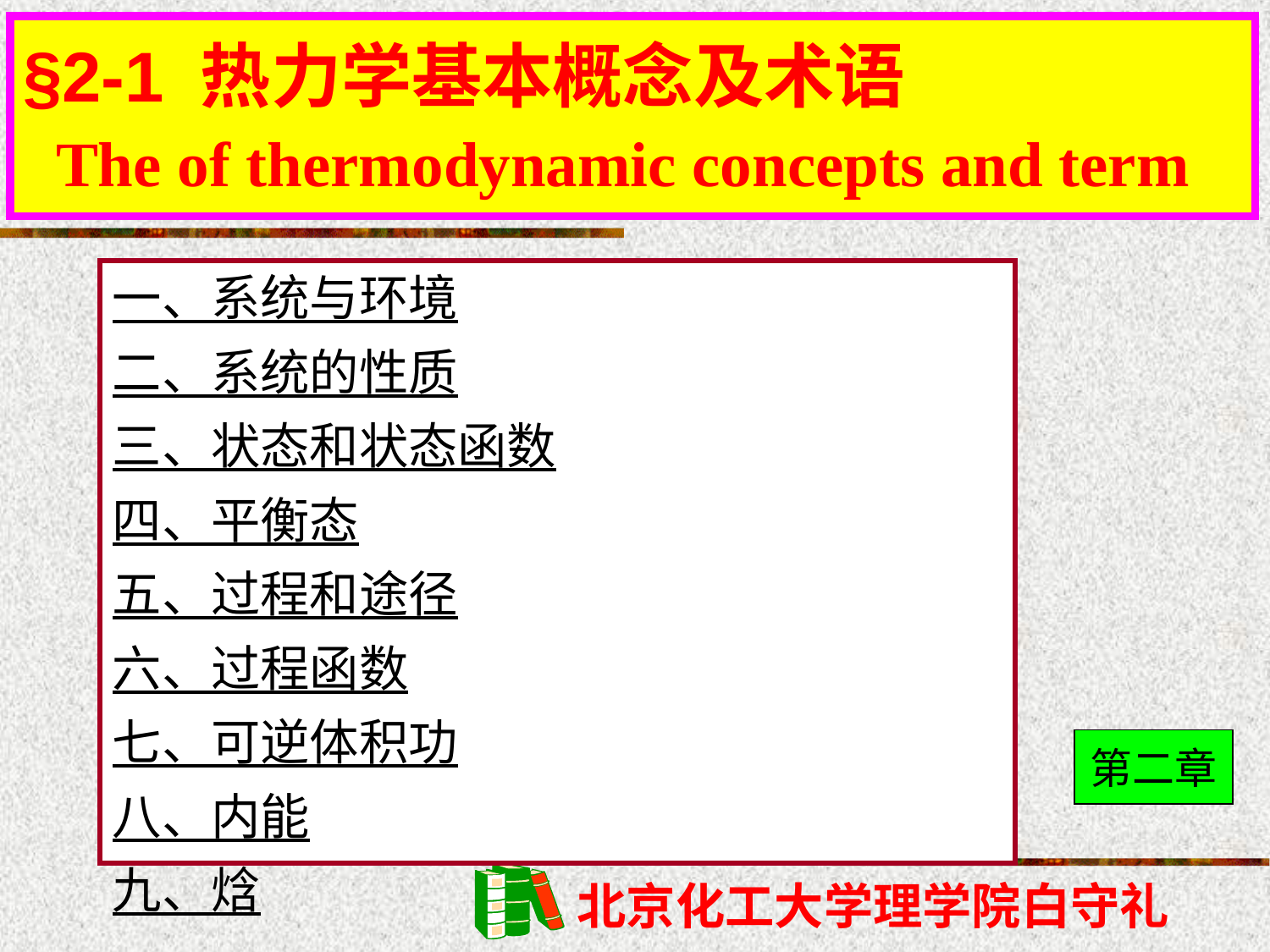

# §2-1 热力学基本概念及术语 The of thermodynamic concepts and term
一、系统与环境
二、系统的性质
三、状态和状态函数
四、平衡态
五、过程和途径
六、过程函数
七、可逆体积功
八、内能
九、焓
第二章